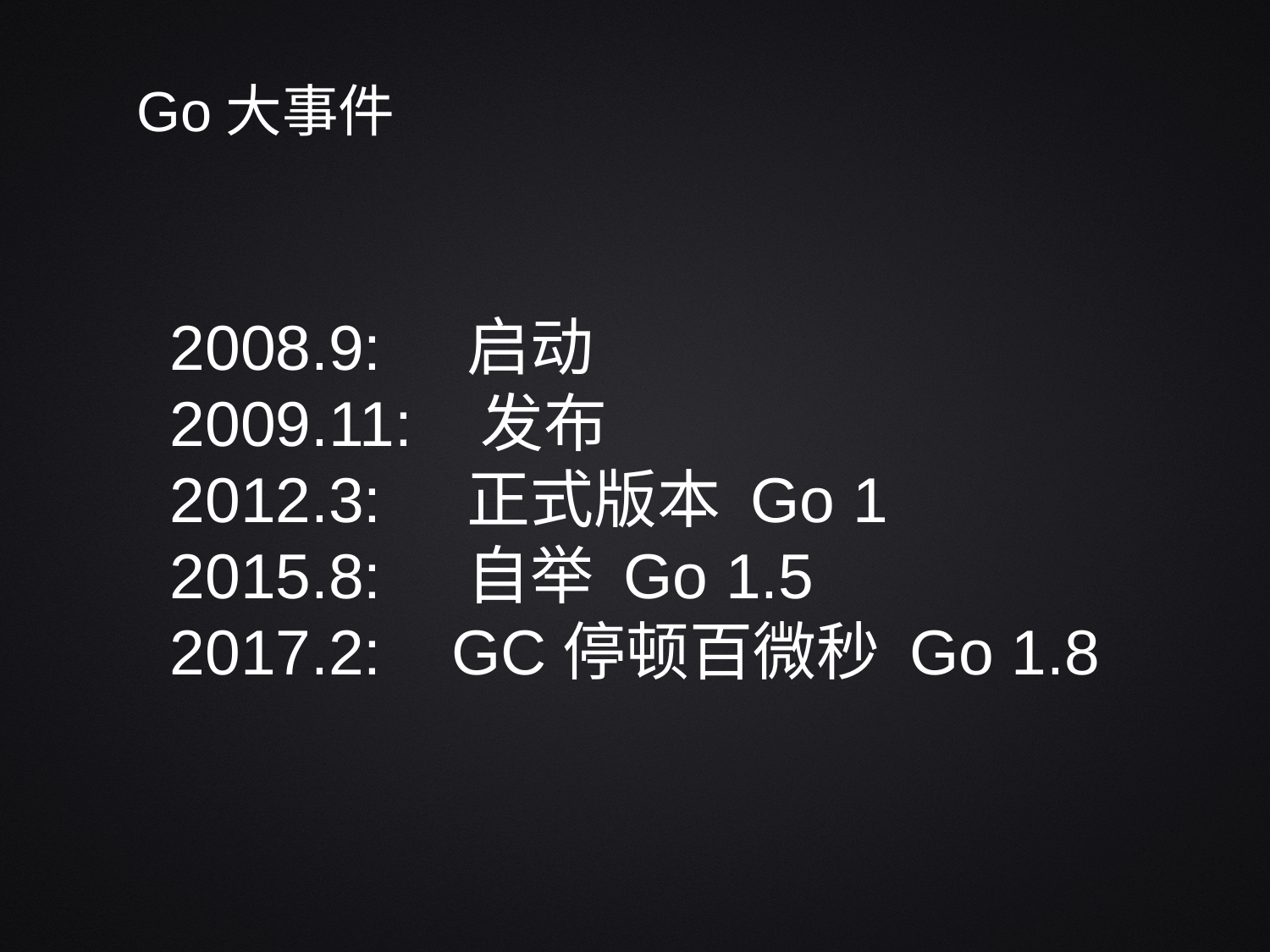

Go大事件
2008.9:    启动
2009.11:   发布
2012.3:    正式版本 Go 1
2015.8:    自举 Go 1.5
2017.2:    GC停顿百微秒 Go 1.8